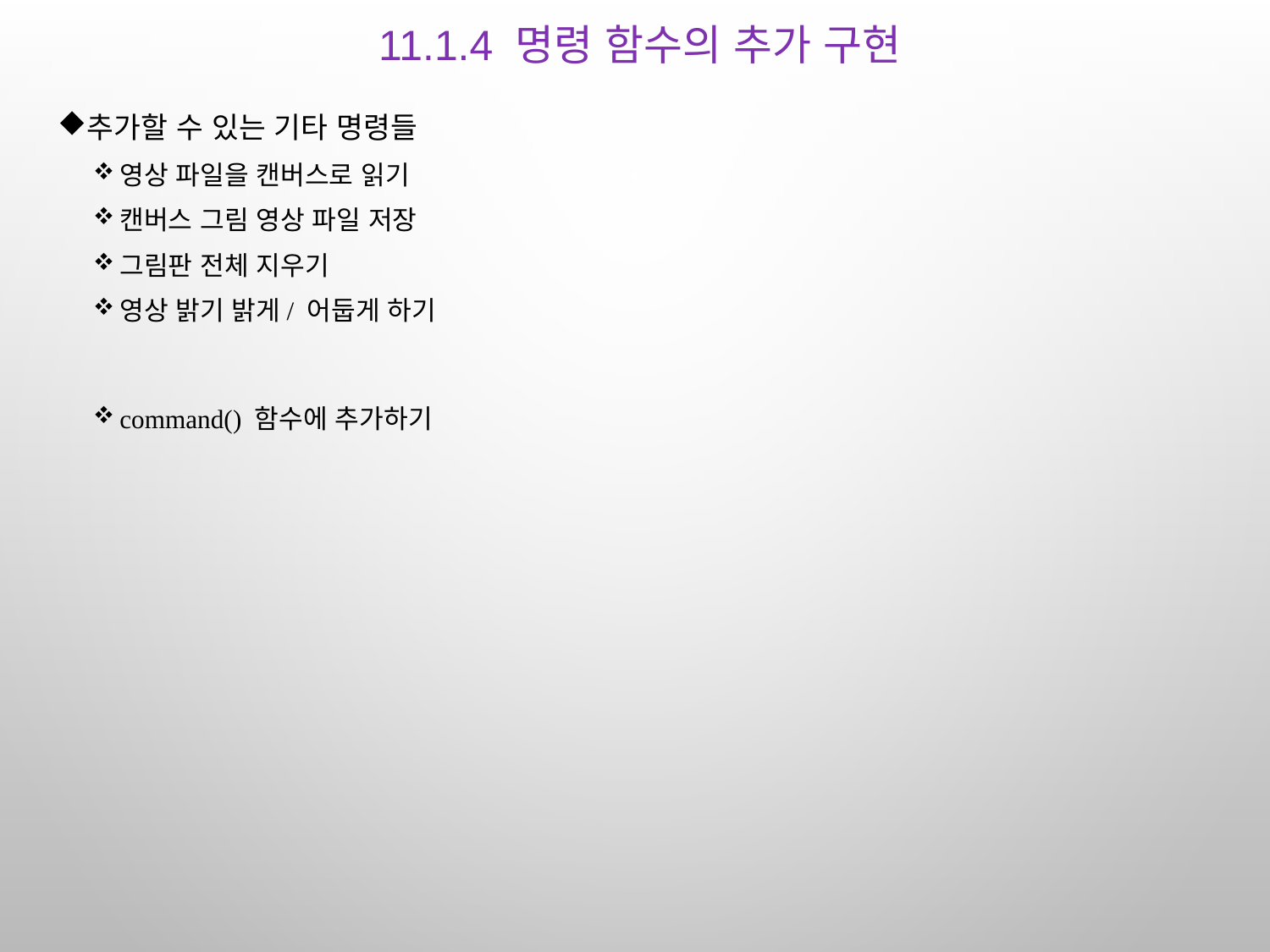

# 11.1.4 명령 함수의 추가 구현
추가할 수 있는 기타 명령들
영상 파일을 캔버스로 읽기
캔버스 그림 영상 파일 저장
그림판 전체 지우기
영상 밝기 밝게/ 어둡게 하기

command() 함수에 추가하기